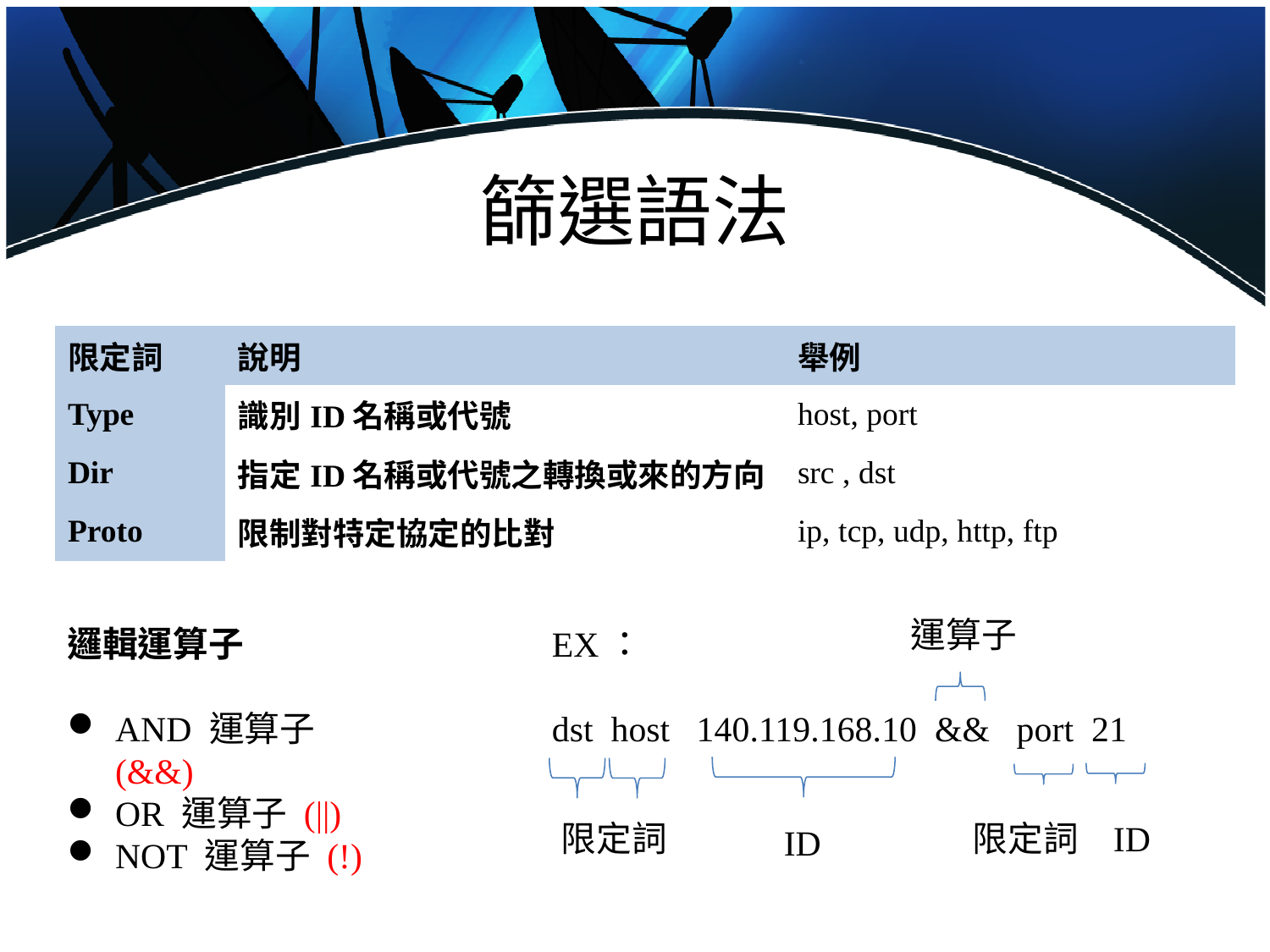

# 篩選語法

| 限定詞 | 說明 | 舉例 |
| --- | --- | --- |
| Type | 識別ID名稱或代號 | host, port |
| Dir | 指定ID名稱或代號之轉換或來的方向 | src , dst |
| Proto | 限制對特定協定的比對 | ip, tcp, udp, http, ftp |
運算子
邏輯運算子

AND 運算子  (&&)
OR 運算子 (||)
NOT 運算子 (!)
EX：

dst  host   140.119.168.10  &&   port  21

限定詞
限定詞
ID
ID